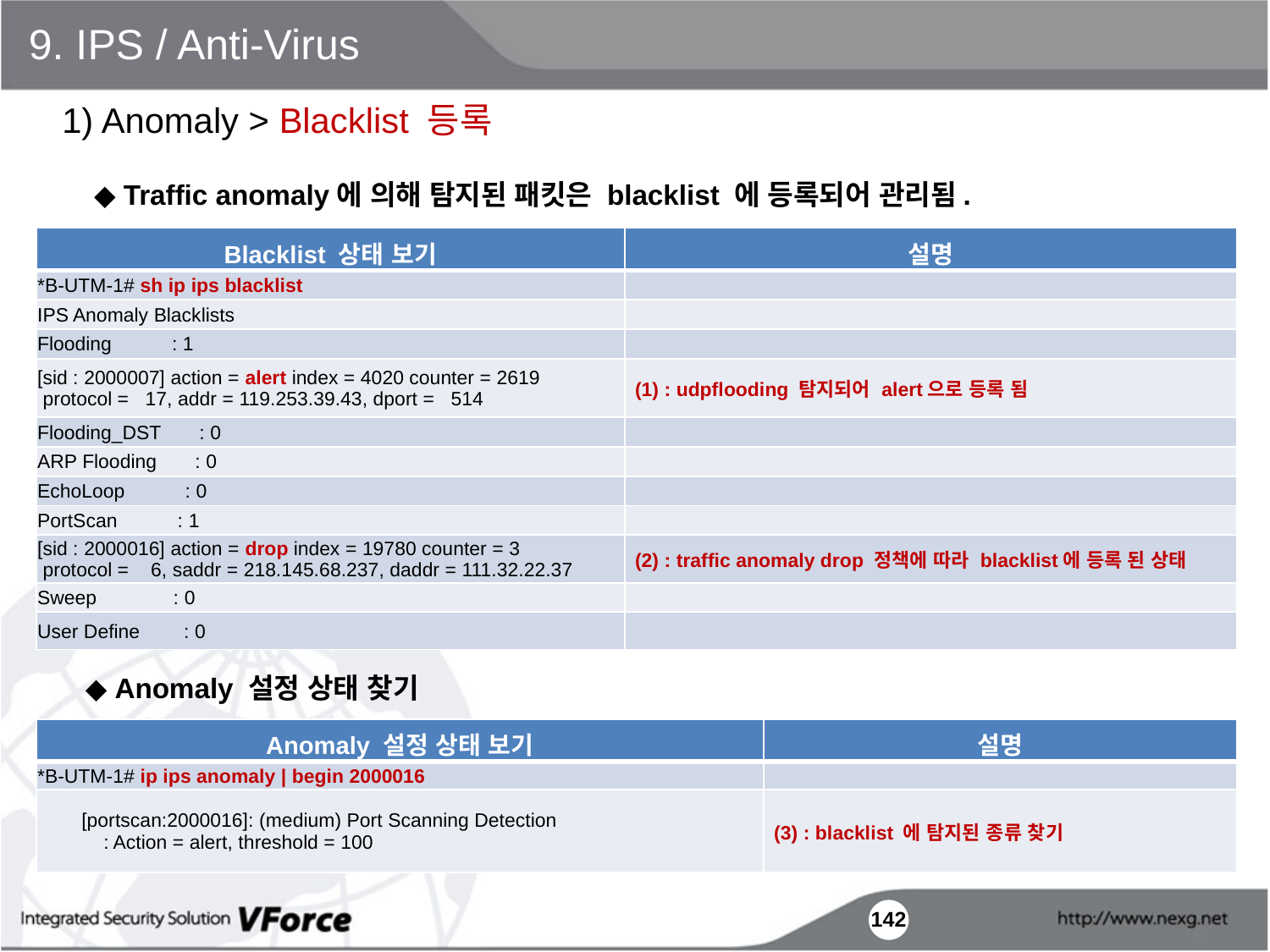

9. IPS / Anti-Virus
1) Anomaly > Blacklist 등록
◆ Traffic anomaly에 의해 탐지된 패킷은 blacklist 에 등록되어 관리됨.
| Blacklist 상태 보기 | 설명 |
| --- | --- |
| \*B-UTM-1# sh ip ips blacklist |  |
| IPS Anomaly Blacklists |  |
| Flooding : 1 |  |
| [sid : 2000007] action = alert index = 4020 counter = 2619 protocol = 17, addr = 119.253.39.43, dport = 514 | (1) : udpflooding 탐지되어 alert으로 등록 됨 |
| Flooding\_DST : 0 |  |
| ARP Flooding : 0 |  |
| EchoLoop : 0 |  |
| PortScan : 1 |  |
| [sid : 2000016] action = drop index = 19780 counter = 3 protocol = 6, saddr = 218.145.68.237, daddr = 111.32.22.37 | (2) : traffic anomaly drop 정책에 따라 blacklist에 등록 된 상태 |
| Sweep : 0 |  |
| User Define : 0 |  |
◆ Anomaly 설정 상태 찾기
| Anomaly 설정 상태 보기 | 설명 |
| --- | --- |
| \*B-UTM-1# ip ips anomaly | begin 2000016 |  |
| [portscan:2000016]: (medium) Port Scanning Detection : Action = alert, threshold = 100 | (3) : blacklist 에 탐지된 종류 찾기 |